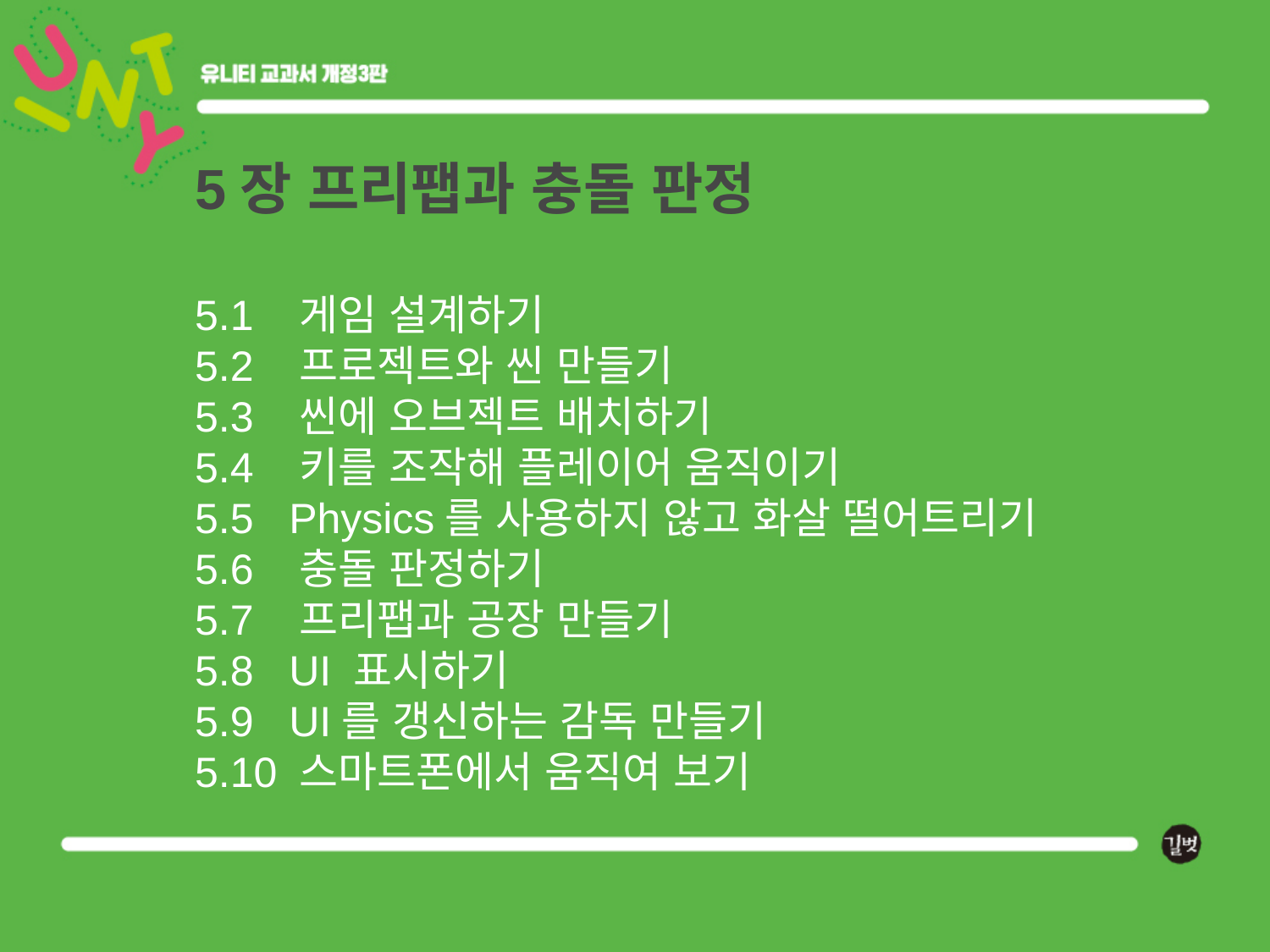

# 5장 프리팹과 충돌 판정 5.1   게임 설계하기 5.2   프로젝트와 씬 만들기 5.3   씬에 오브젝트 배치하기 5.4   키를 조작해 플레이어 움직이기 5.5   Physics를 사용하지 않고 화살 떨어트리기 5.6   충돌 판정하기 5.7   프리팹과 공장 만들기 5.8   UI 표시하기 5.9   UI를 갱신하는 감독 만들기 5.10 스마트폰에서 움직여 보기